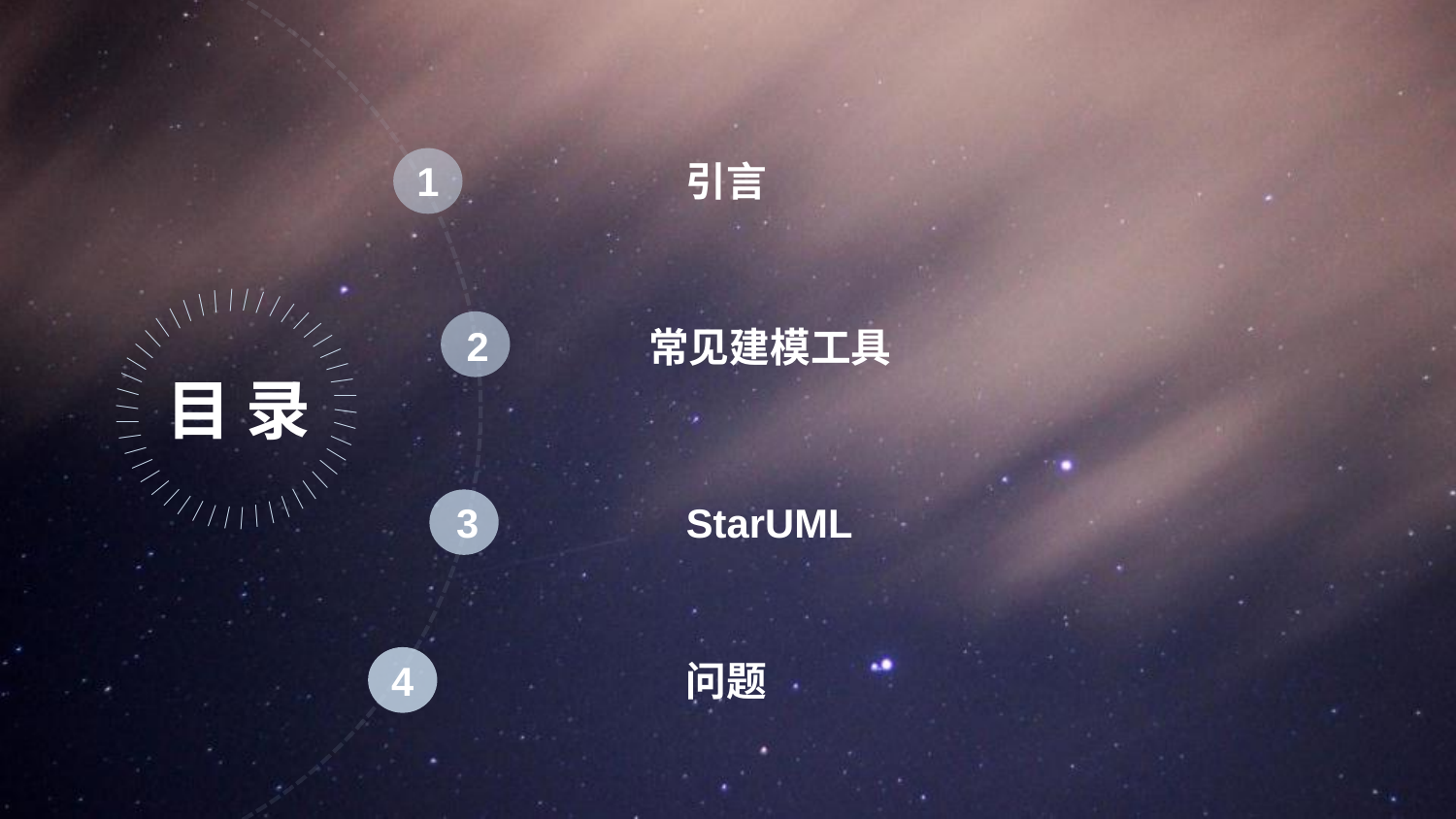

引言
1
｜
｜
｜
｜
｜
｜
｜
｜
｜
｜
｜
｜
｜
｜
｜
｜
｜
｜
｜
｜
｜
｜
｜
｜
｜
｜
｜
｜
｜
｜
｜
｜
｜
｜
｜
｜
｜
｜
｜
｜
｜
｜
｜
｜
｜
｜

2
常见建模工具
目 录

3
StarUML

4
问题